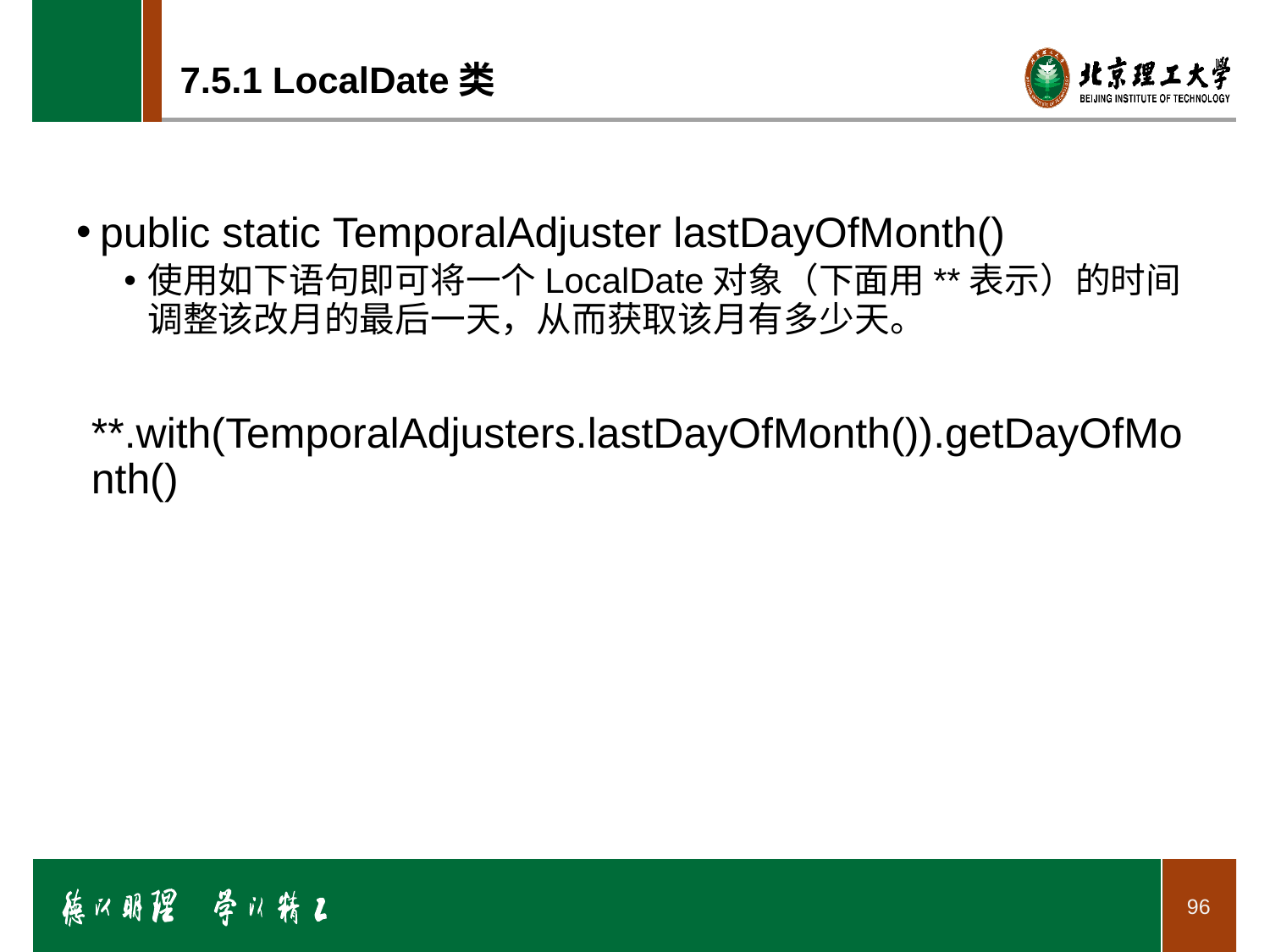

# 7.5.1 LocalDate类
public static TemporalAdjuster lastDayOfMonth()
使用如下语句即可将一个LocalDate对象（下面用**表示）的时间调整该改月的最后一天，从而获取该月有多少天。

**.with(TemporalAdjusters.lastDayOfMonth()).getDayOfMonth()